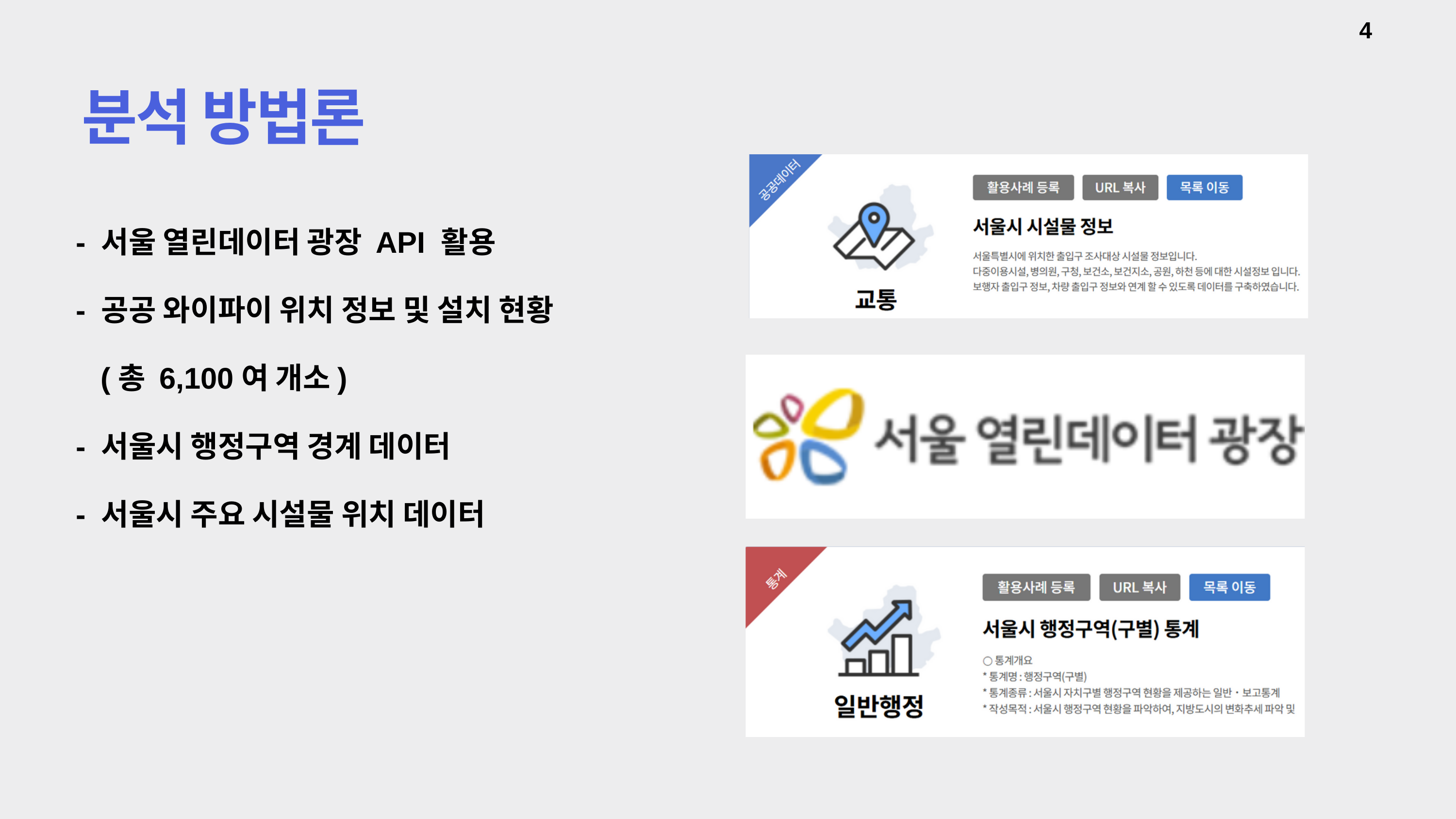

4
분석 방법론

- 서울 열린데이터 광장 API 활용
- 공공 와이파이 위치 정보 및 설치 현황
   (총 6,100여 개소)
- 서울시 행정구역 경계 데이터
- 서울시 주요 시설물 위치 데이터